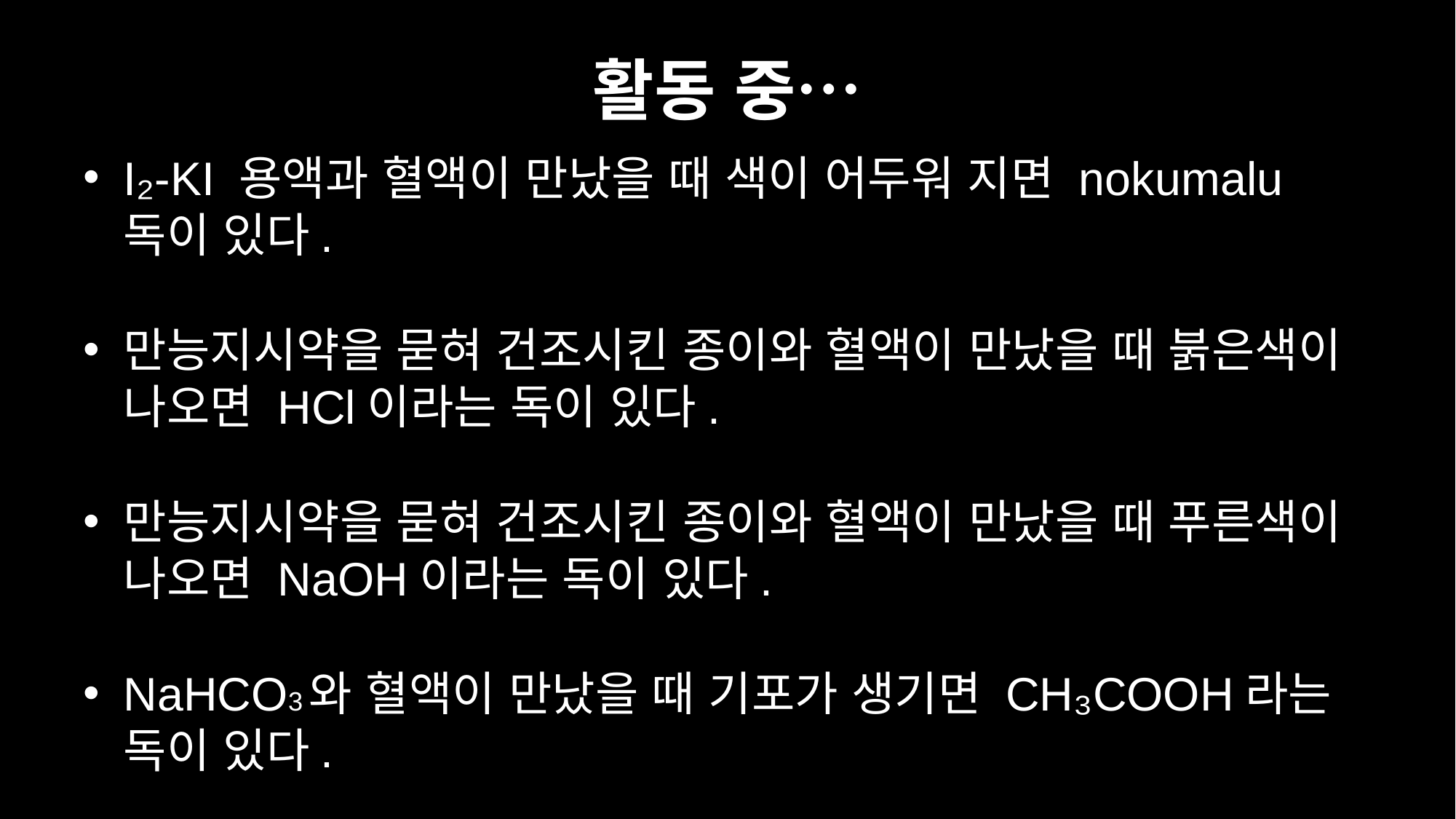

# 활동 중…
I₂-KI 용액과 혈액이 만났을 때 색이 어두워 지면 nokumalu독이 있다.

만능지시약을 묻혀 건조시킨 종이와 혈액이 만났을 때 붉은색이 나오면 HCl이라는 독이 있다.

만능지시약을 묻혀 건조시킨 종이와 혈액이 만났을 때 푸른색이 나오면 NaOH이라는 독이 있다.

NaHCO3와 혈액이 만났을 때 기포가 생기면 CH₃COOH라는 독이 있다.